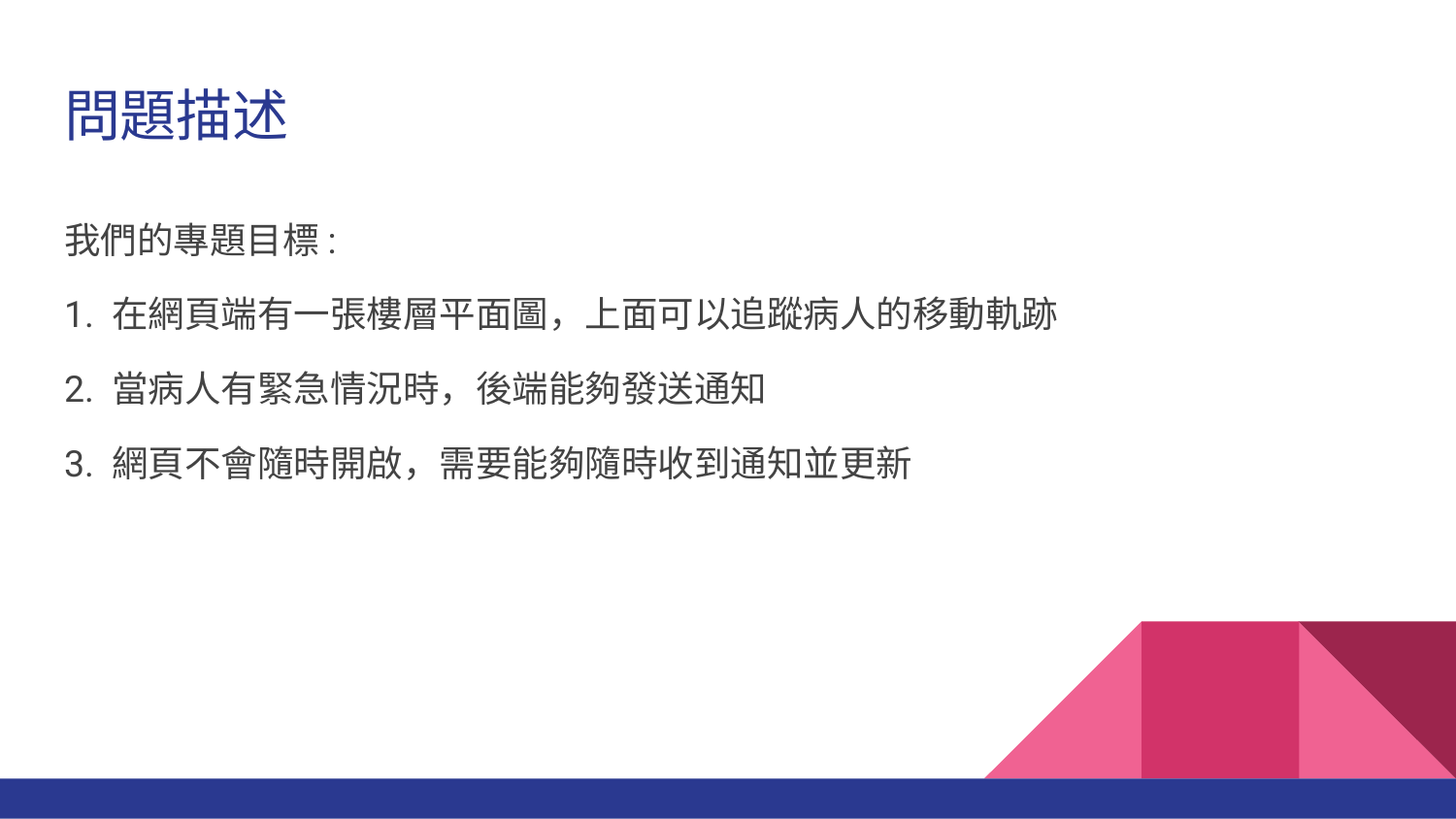

# 問題描述
我們的專題目標:
1. 在網頁端有一張樓層平面圖，上面可以追蹤病人的移動軌跡
2. 當病人有緊急情況時，後端能夠發送通知
3. 網頁不會隨時開啟，需要能夠隨時收到通知並更新